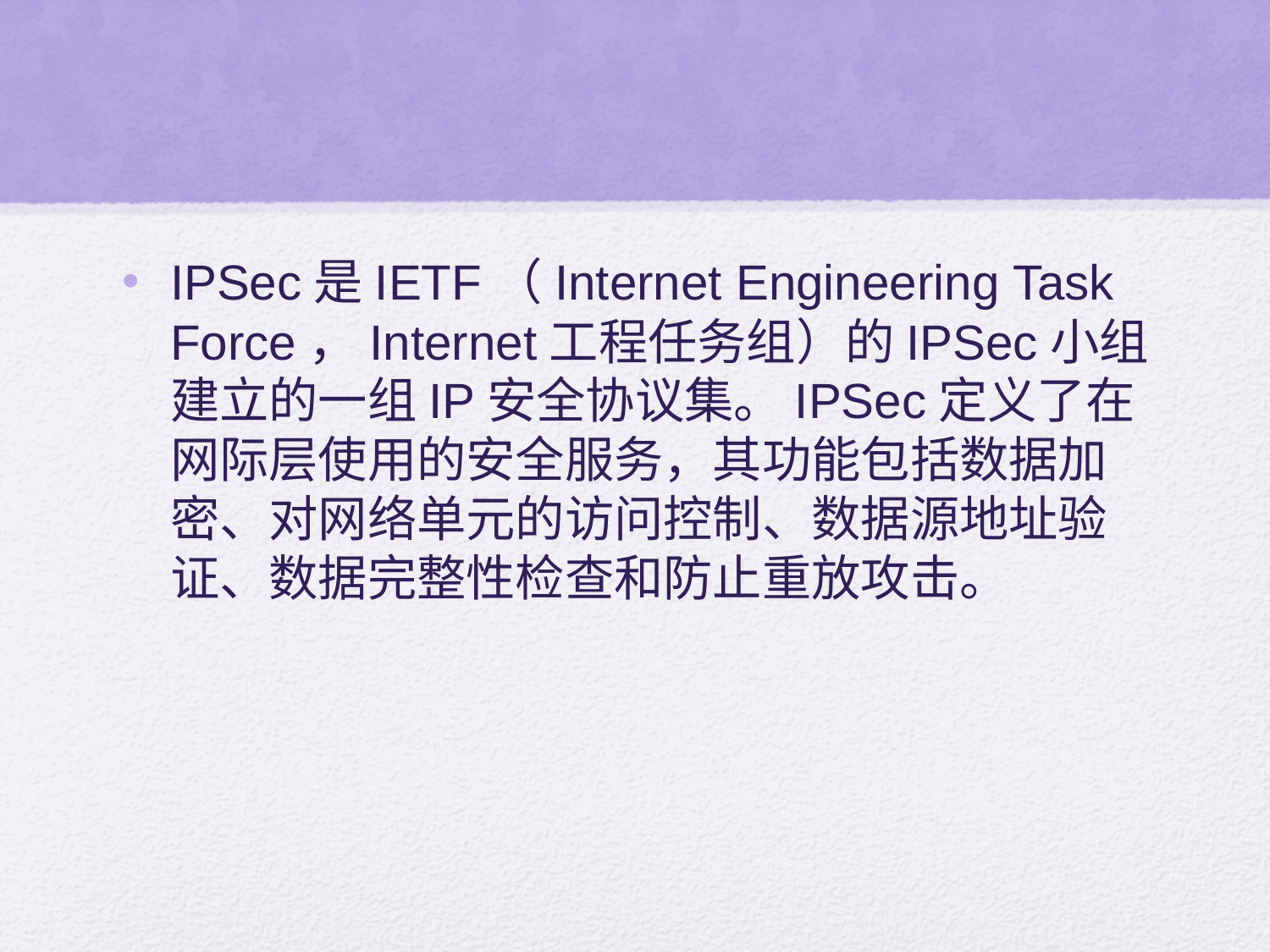

IPSec是IETF（Internet Engineering Task Force，Internet工程任务组）的IPSec小组建立的一组IP安全协议集。IPSec定义了在网际层使用的安全服务，其功能包括数据加密、对网络单元的访问控制、数据源地址验证、数据完整性检查和防止重放攻击。